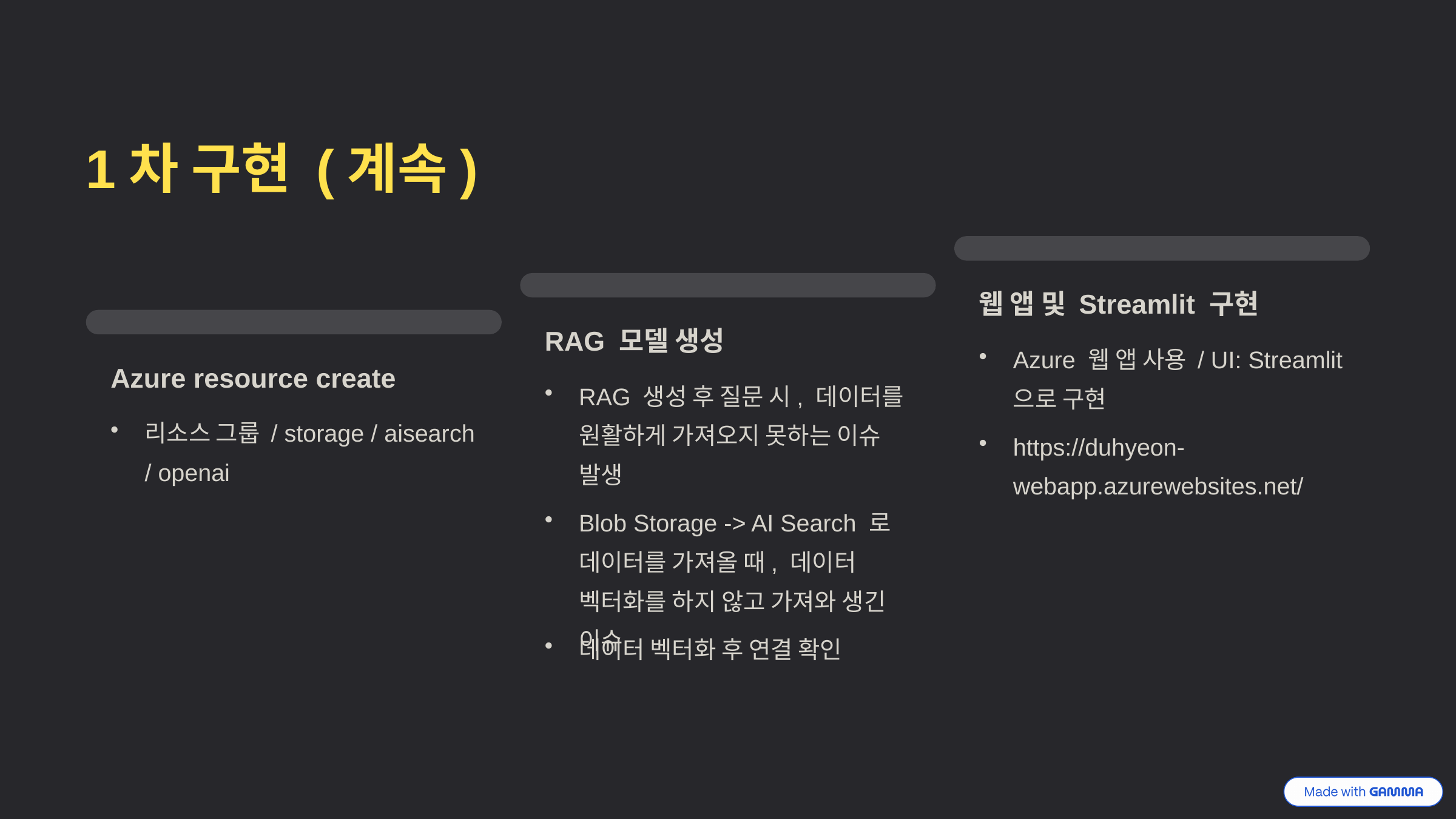

1차 구현 (계속)

웹 앱 및 Streamlit 구현

RAG 모델 생성
Azure 웹 앱 사용 / UI: Streamlit 으로 구현
Azure resource create
RAG 생성 후 질문 시, 데이터를 원활하게 가져오지 못하는 이슈 발생
리소스 그룹 / storage / aisearch / openai
https://duhyeon-webapp.azurewebsites.net/
Blob Storage -> AI Search 로 데이터를 가져올 때, 데이터 벡터화를 하지 않고 가져와 생긴 이슈
데이터 벡터화 후 연결 확인